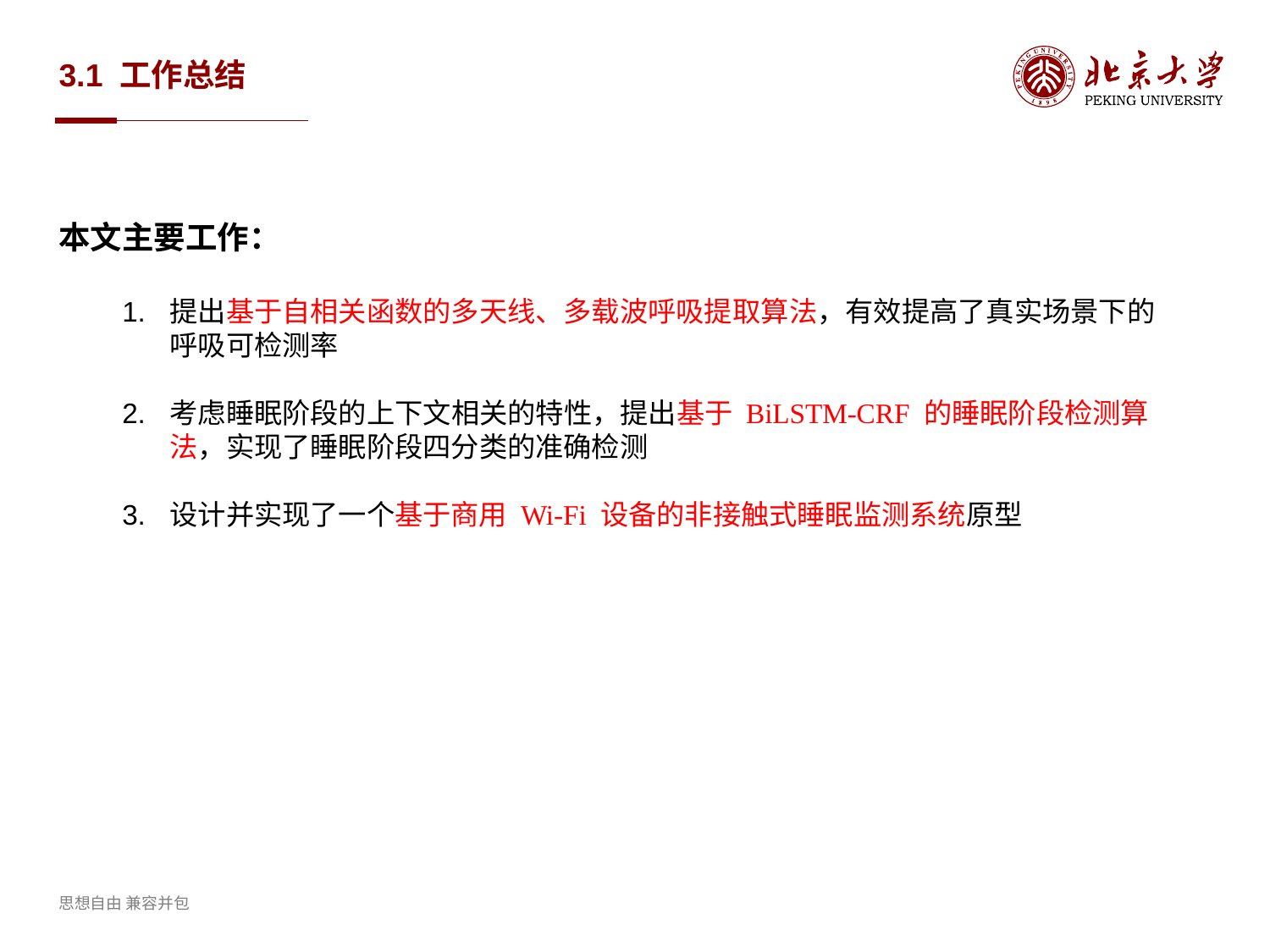

# 3.1 工作总结
本文主要工作：

提出基于自相关函数的多天线、多载波呼吸提取算法，有效提高了真实场景下的呼吸可检测率

考虑睡眠阶段的上下文相关的特性，提出基于 BiLSTM-CRF 的睡眠阶段检测算法，实现了睡眠阶段四分类的准确检测

设计并实现了一个基于商用 Wi-Fi 设备的非接触式睡眠监测系统原型